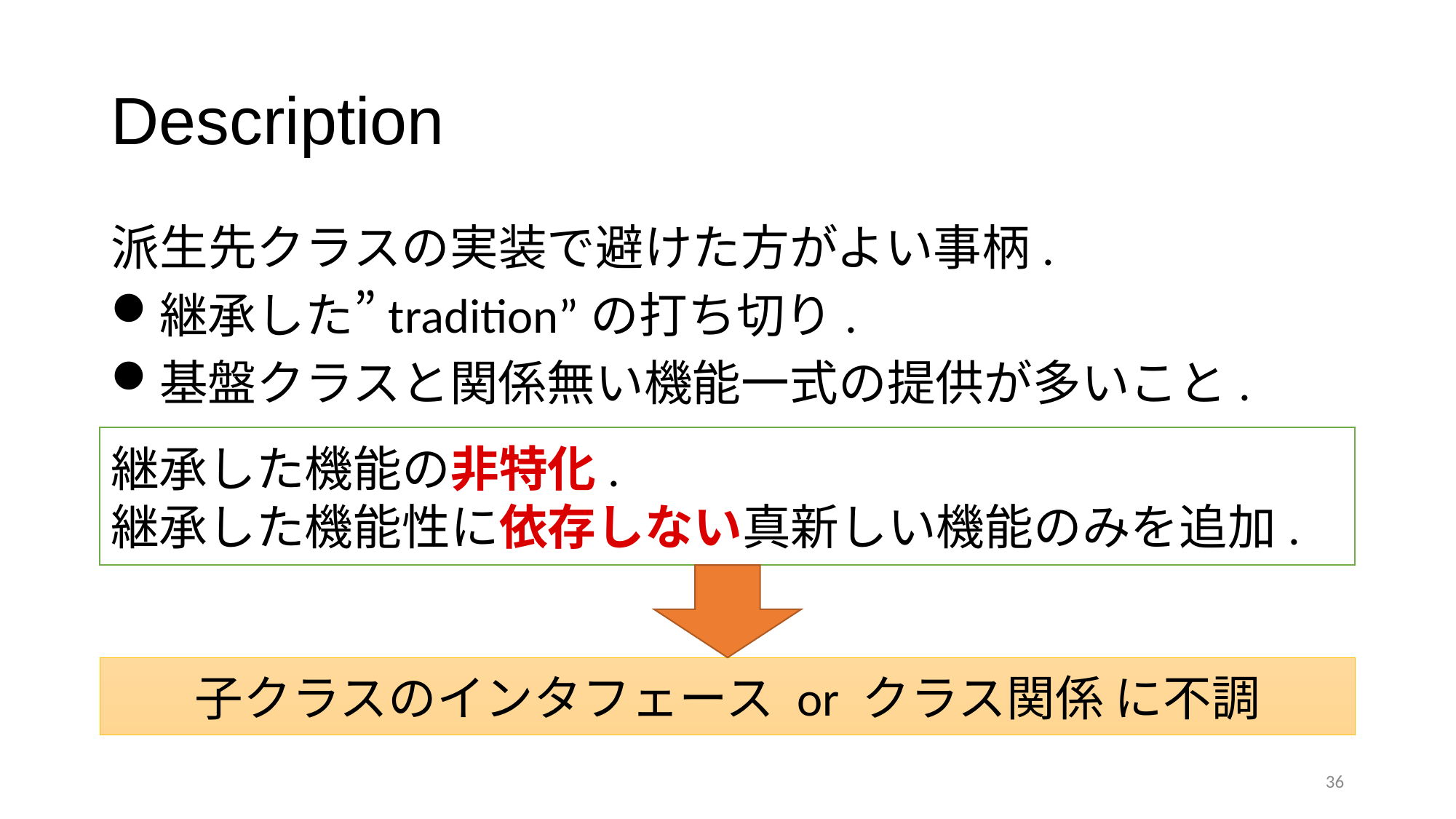

# Description
派生先クラスの実装で避けた方がよい事柄.
継承した”tradition”の打ち切り.
基盤クラスと関係無い機能一式の提供が多いこと.
継承した機能の非特化.
継承した機能性に依存しない真新しい機能のみを追加.

子クラスのインタフェース or クラス関係 に不調
36